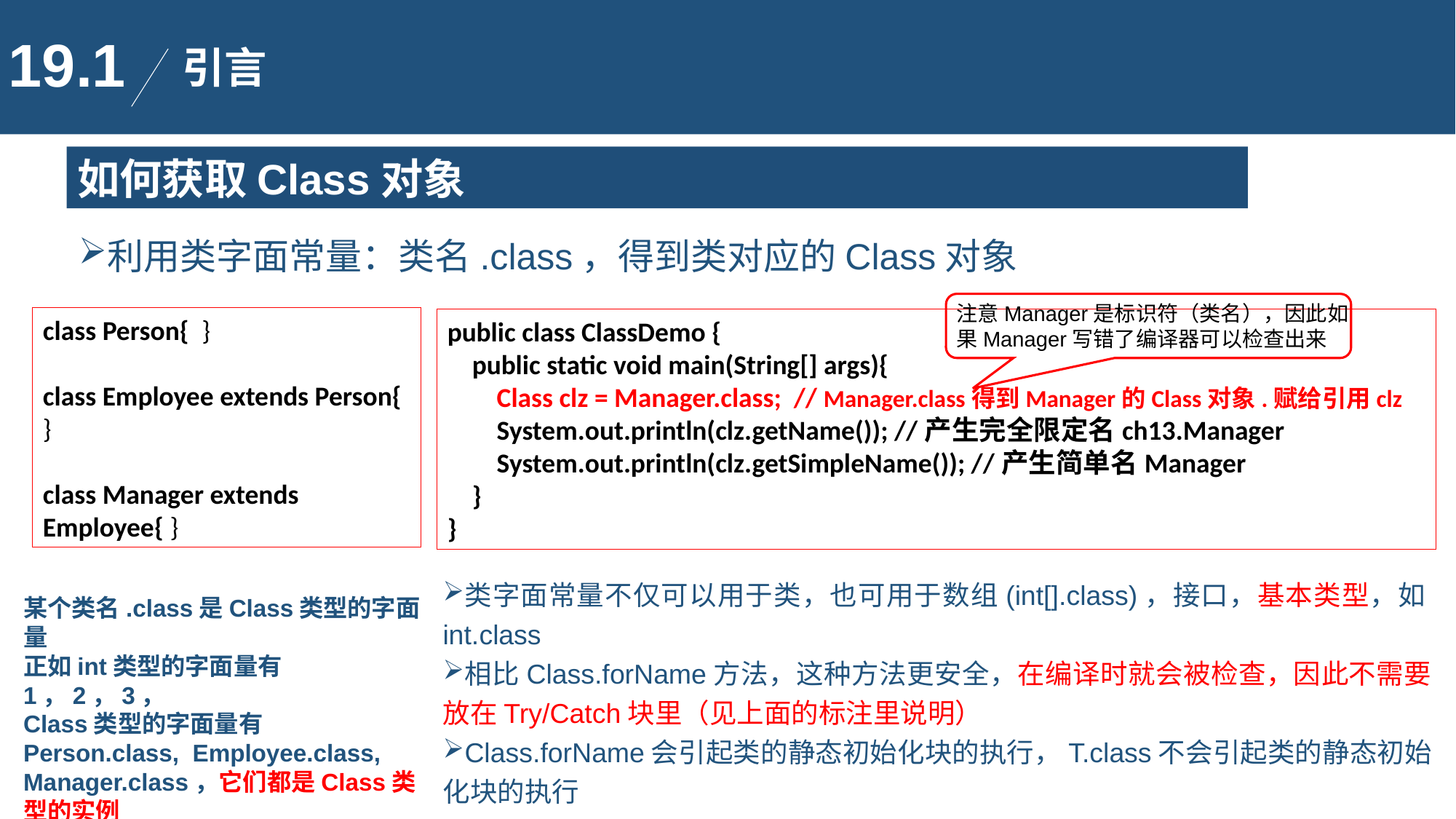

19.1
引言
如何获取Class对象
利用类字面常量：类名.class，得到类对应的Class对象

注意Manager是标识符（类名），因此如果Manager写错了编译器可以检查出来
class Person{  }

class Employee extends Person{
}

class Manager extends Employee{ }
public class ClassDemo {
    public static void main(String[] args){
        Class clz = Manager.class;  // Manager.class得到Manager的Class对象.赋给引用clz
        System.out.println(clz.getName()); //产生完全限定名ch13.Manager
        System.out.println(clz.getSimpleName()); //产生简单名Manager
    }
}
类字面常量不仅可以用于类，也可用于数组(int[].class)，接口，基本类型，如int.class
相比Class.forName方法，这种方法更安全，在编译时就会被检查，因此不需要放在Try/Catch块里（见上面的标注里说明）
Class.forName会引起类的静态初始化块的执行，T.class不会引起类的静态初始化块的执行
某个类名.class是Class类型的字面量
正如int类型的字面量有1，2，3，
Class类型的字面量有Person.class,  Employee.class, Manager.class，它们都是Class类型的实例